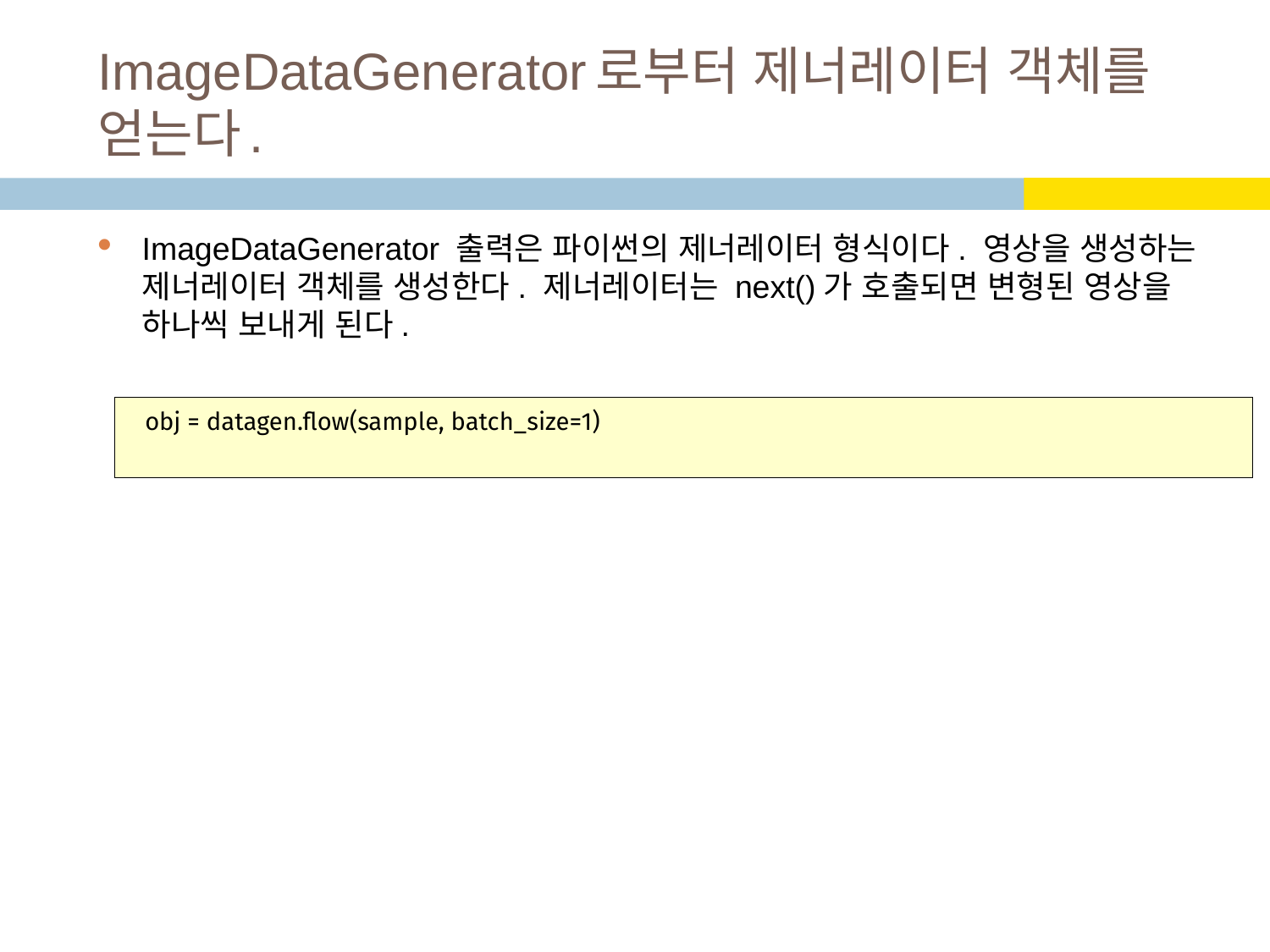

# ImageDataGenerator로부터 제너레이터 객체를 얻는다.
ImageDataGenerator 출력은 파이썬의 제너레이터 형식이다. 영상을 생성하는 제너레이터 객체를 생성한다. 제너레이터는 next()가 호출되면 변형된 영상을 하나씩 보내게 된다.
obj = datagen.flow(sample, batch_size=1)